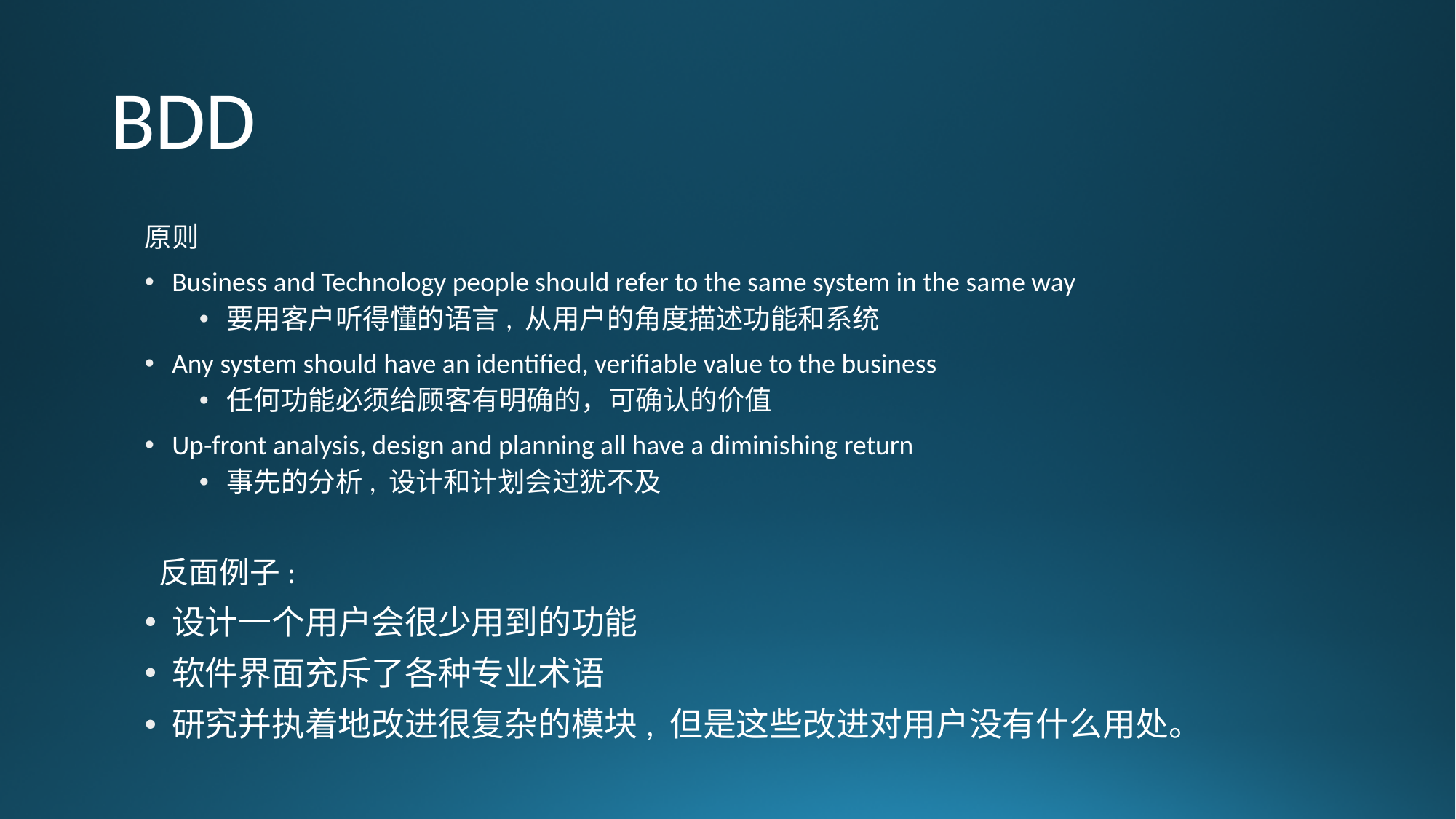

# BDD
原则
Business and Technology people should refer to the same system in the same way
要用客户听得懂的语言, 从用户的角度描述功能和系统
Any system should have an identified, verifiable value to the business
任何功能必须给顾客有明确的，可确认的价值
Up-front analysis, design and planning all have a diminishing return
事先的分析, 设计和计划会过犹不及

反面例子:
设计一个用户会很少用到的功能
软件界面充斥了各种专业术语
研究并执着地改进很复杂的模块, 但是这些改进对用户没有什么用处。